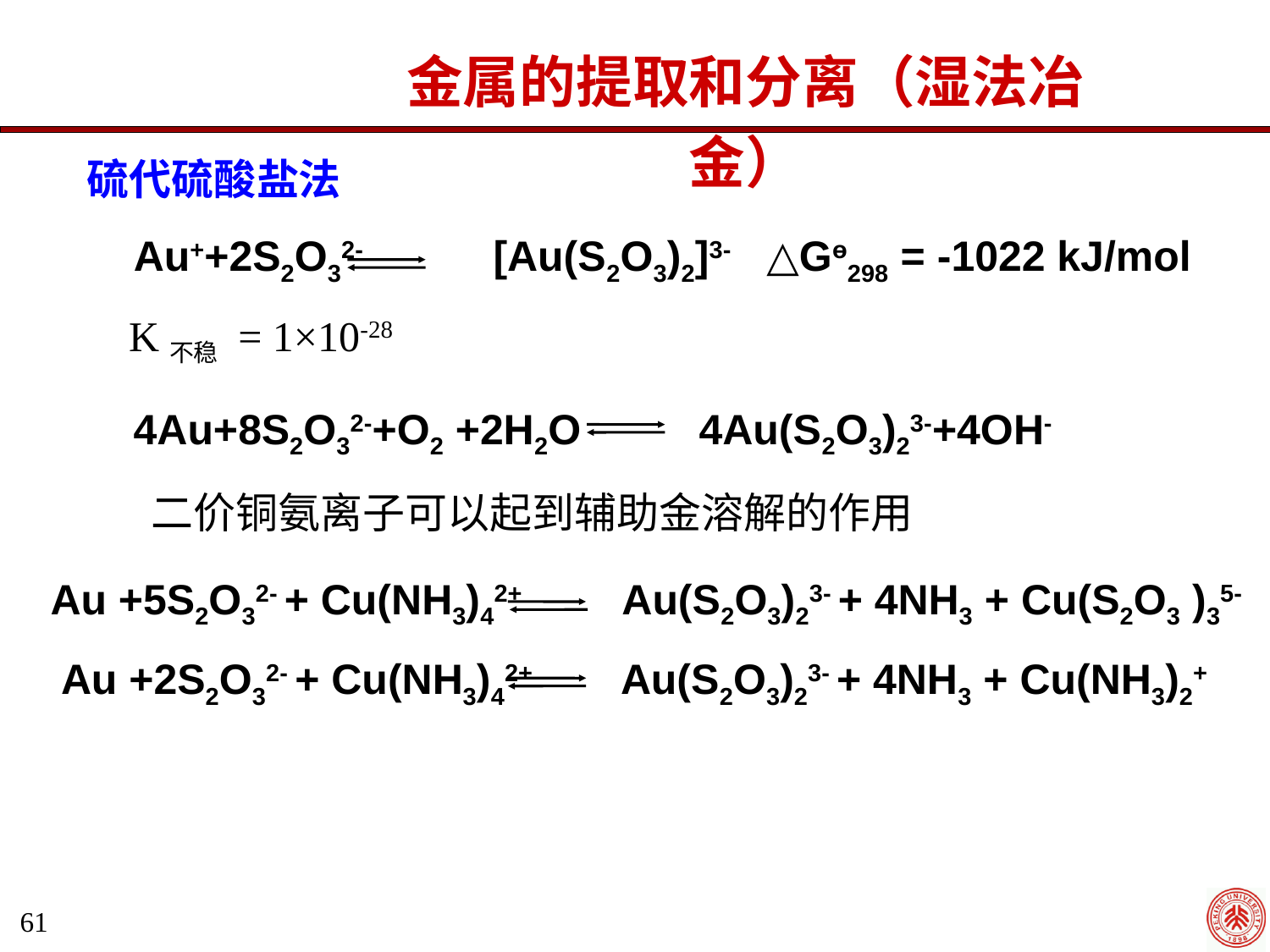

金属的提取和分离（湿法冶金）

硫代硫酸盐法
Au++2S2O32-           [Au(S2O3)2]3-   △Gө298 = -1022 kJ/mol

K不稳 = 1×10-28
 4Au+8S2O32-+O2 +2H2O          4Au(S2O3)23-+4OH-

二价铜氨离子可以起到辅助金溶解的作用
Au +5S2O32- + Cu(NH3)42+         Au(S2O3)23- + 4NH3 + Cu(S2O3 )35-

Au +2S2O32- + Cu(NH3)42+        Au(S2O3)23- + 4NH3 + Cu(NH3)2+